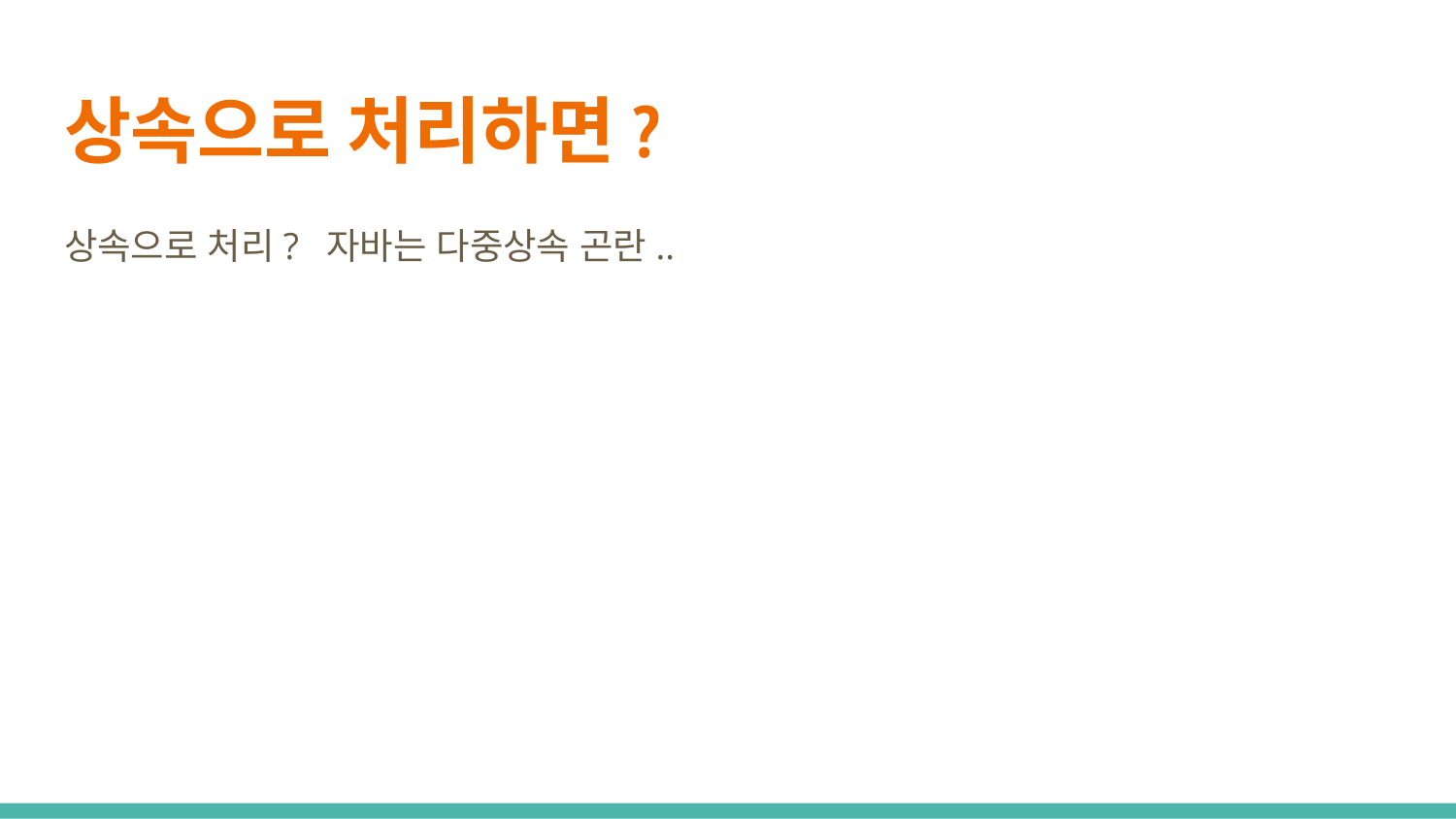

# 상속으로 처리하면?
상속으로 처리?  자바는 다중상속 곤란..